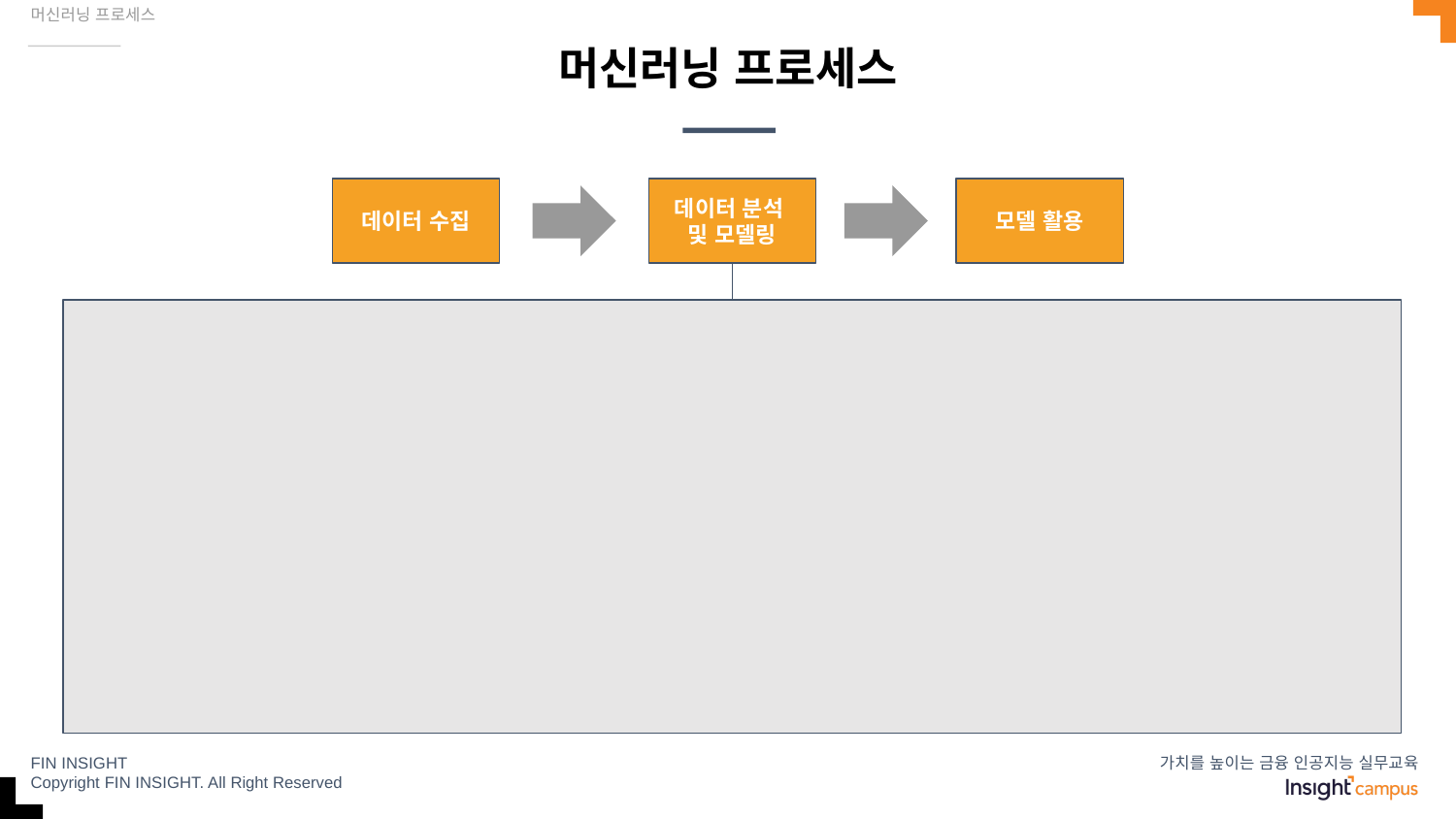

머신러닝 프로세스
# 머신러닝 프로세스
데이터 수집
데이터 분석
및 모델링
모델 활용